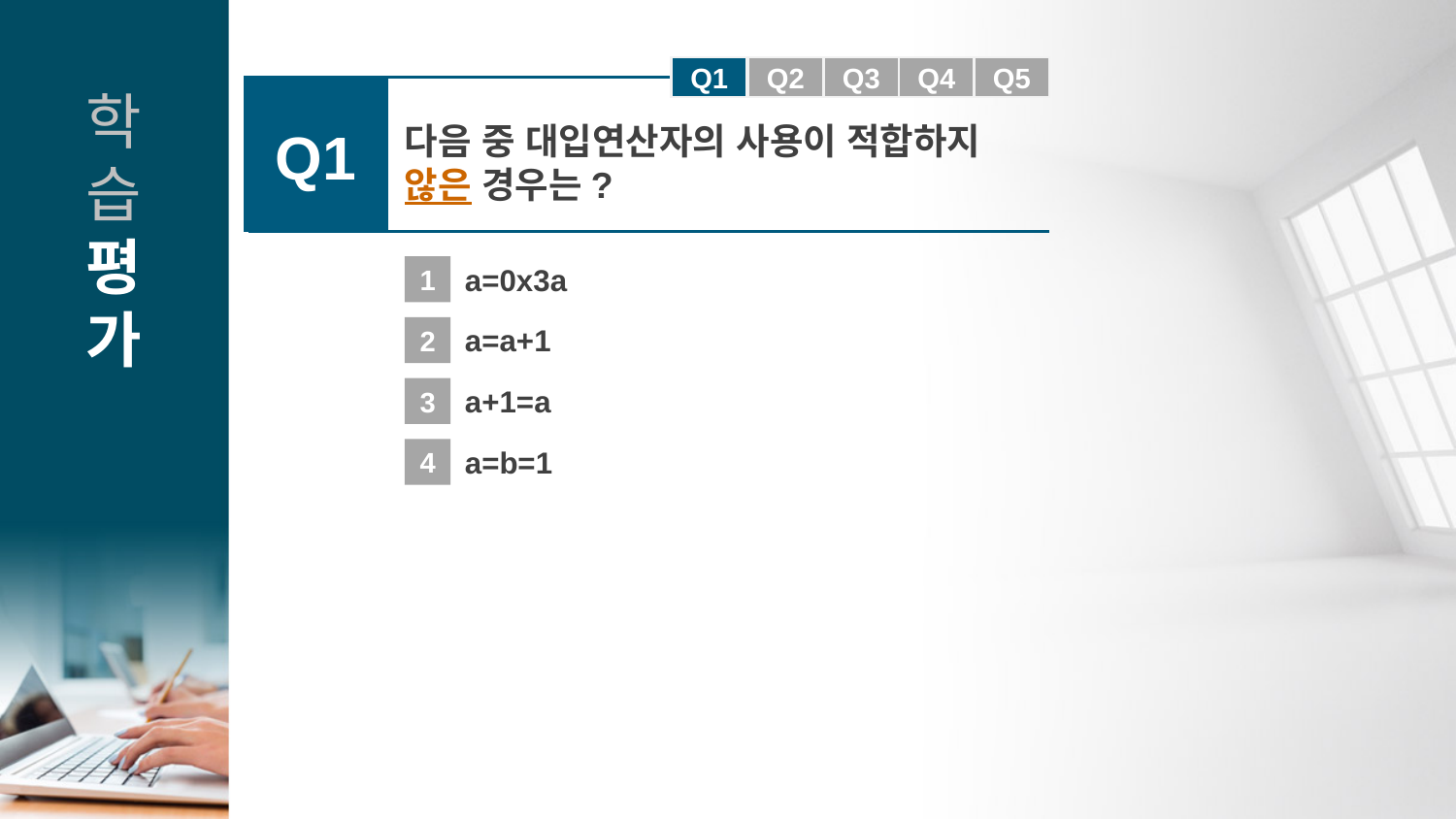

Q1
Q1
Q2
Q3
Q4
Q5
Q1
다음 중 대입연산자의 사용이 적합하지
않은 경우는?
1
a=0x3a
2
a=a+1
3
a+1=a
4
a=b=1